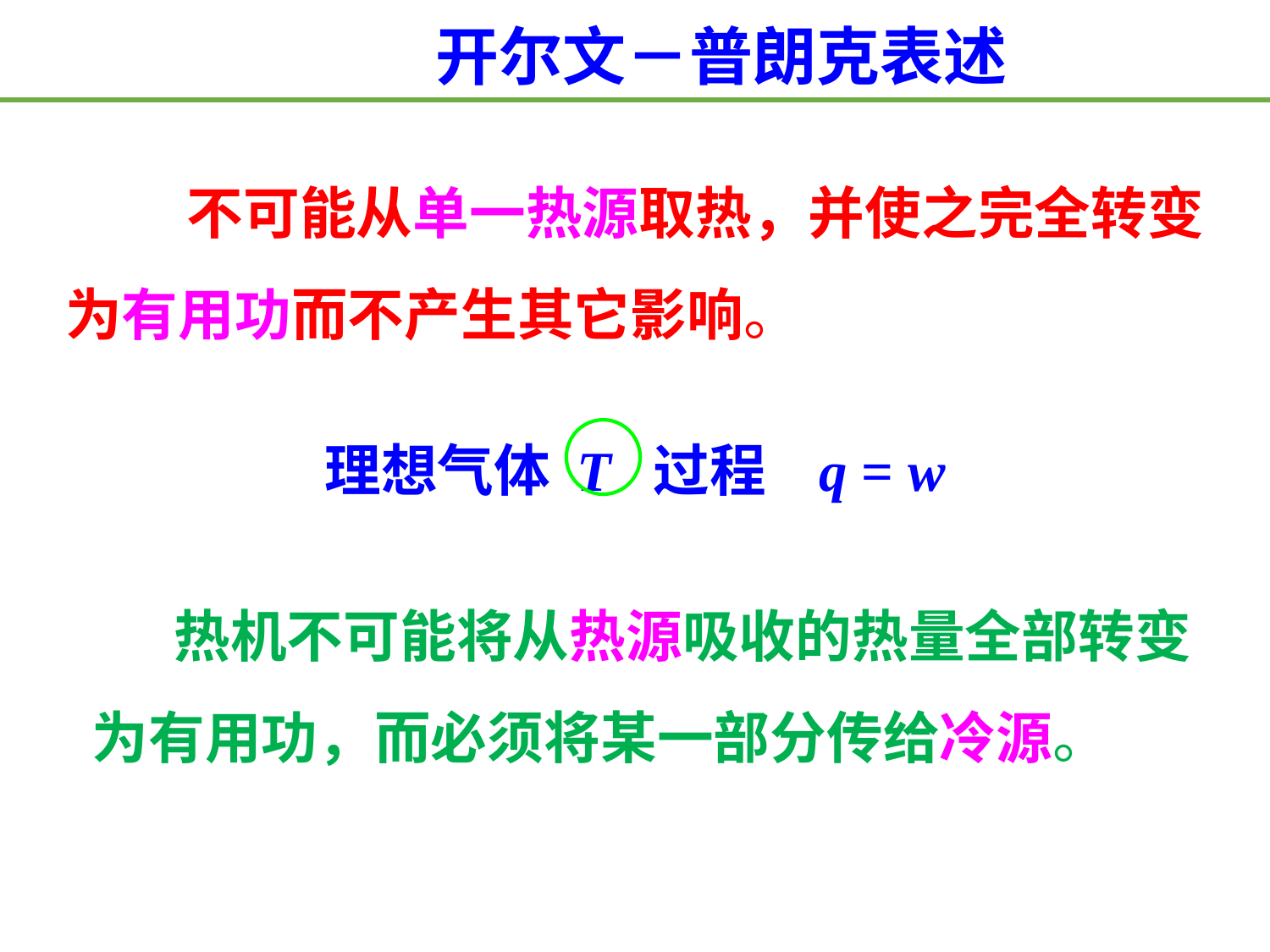

开尔文－普朗克表述
           不可能从单一热源取热，并使之完全转变为有用功而不产生其它影响。
理想气体 T  过程   q = w

         热机不可能将从热源吸收的热量全部转变为有用功，而必须将某一部分传给冷源。